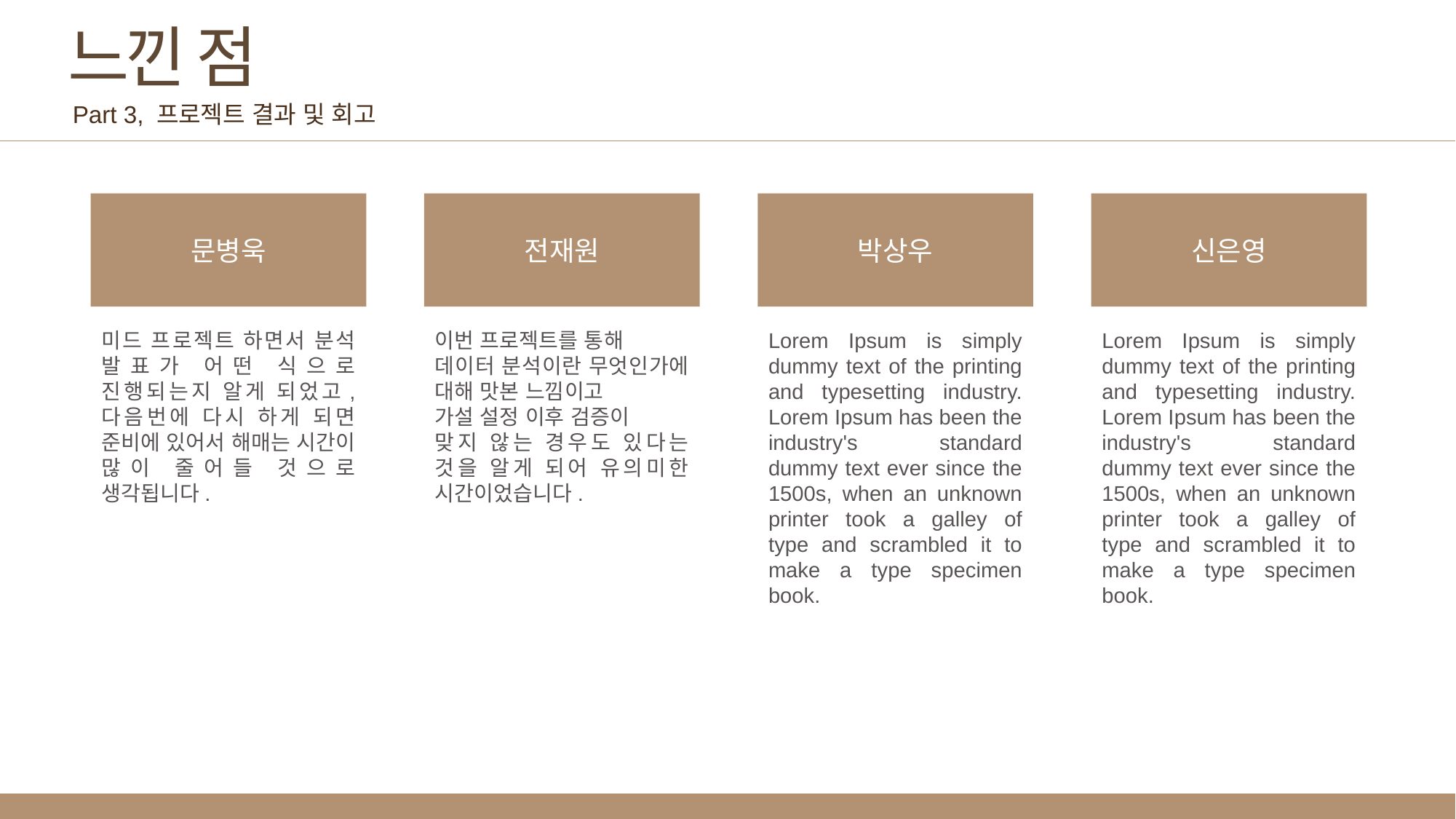

느낀 점
Part 3, 프로젝트 결과 및 회고
문병욱
미드 프로젝트 하면서 분석 발표가 어떤 식으로 진행되는지 알게 되었고, 다음번에 다시 하게 되면 준비에 있어서 해매는 시간이 많이 줄어들 것으로 생각됩니다.
전재원
이번 프로젝트를 통해
데이터 분석이란 무엇인가에 대해 맛본 느낌이고
가설 설정 이후 검증이
맞지 않는 경우도 있다는 것을 알게 되어 유의미한 시간이었습니다.
박상우
Lorem Ipsum is simply dummy text of the printing and typesetting industry. Lorem Ipsum has been the industry's standard dummy text ever since the 1500s, when an unknown printer took a galley of type and scrambled it to make a type specimen book.
신은영
Lorem Ipsum is simply dummy text of the printing and typesetting industry. Lorem Ipsum has been the industry's standard dummy text ever since the 1500s, when an unknown printer took a galley of type and scrambled it to make a type specimen book.